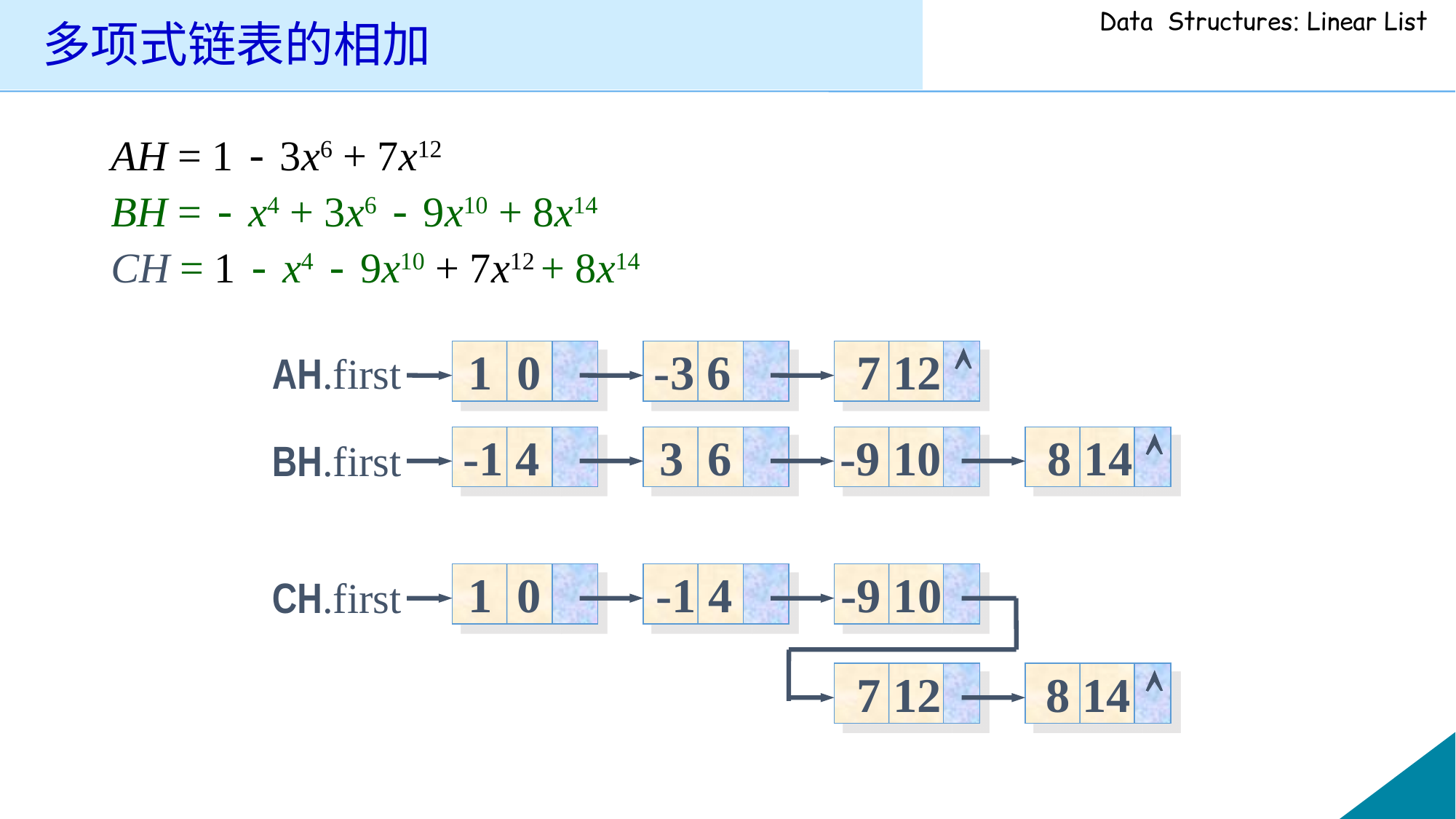

# 多项式链表的相加
AH = 1 - 3x6 + 7x12
BH = - x4 + 3x6 - 9x10 + 8x14
CH = 1 - x4 - 9x10 + 7x12 + 8x14
1  0
-3 6
7 12
∧
AH.first

-1 4
3  6
-9 10
8 14
∧

BH.first

1  0
-1 4
-9 10

CH.first

7 12
8 14
∧